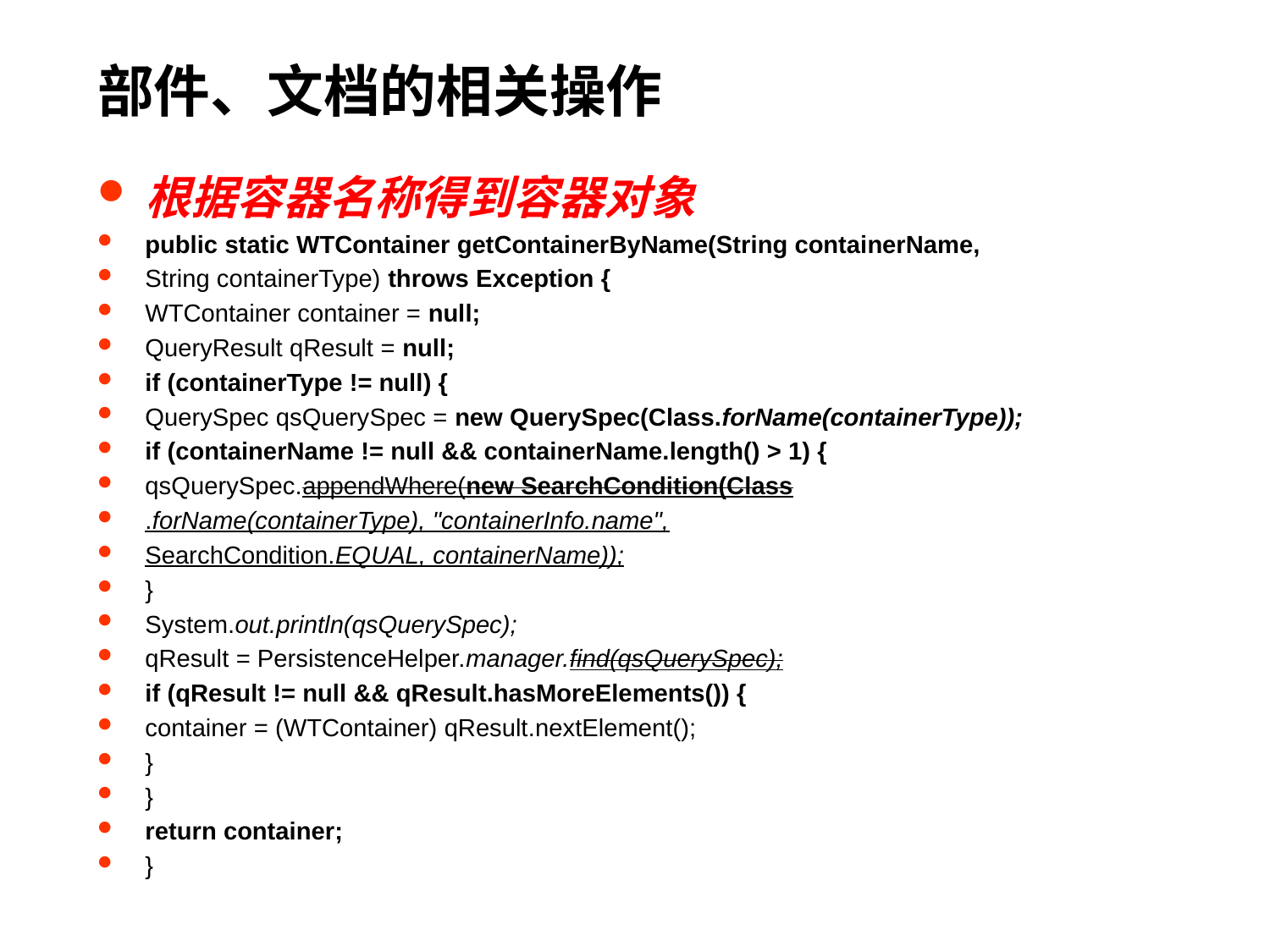

# 部件、文档的相关操作
根据容器名称得到容器对象
public static WTContainer getContainerByName(String containerName,
String containerType) throws Exception {
WTContainer container = null;
QueryResult qResult = null;
if (containerType != null) {
QuerySpec qsQuerySpec = new QuerySpec(Class.forName(containerType));
if (containerName != null && containerName.length() > 1) {
qsQuerySpec.appendWhere(new SearchCondition(Class
.forName(containerType), "containerInfo.name",
SearchCondition.EQUAL, containerName));
}
System.out.println(qsQuerySpec);
qResult = PersistenceHelper.manager.find(qsQuerySpec);
if (qResult != null && qResult.hasMoreElements()) {
container = (WTContainer) qResult.nextElement();
}
}
return container;
}